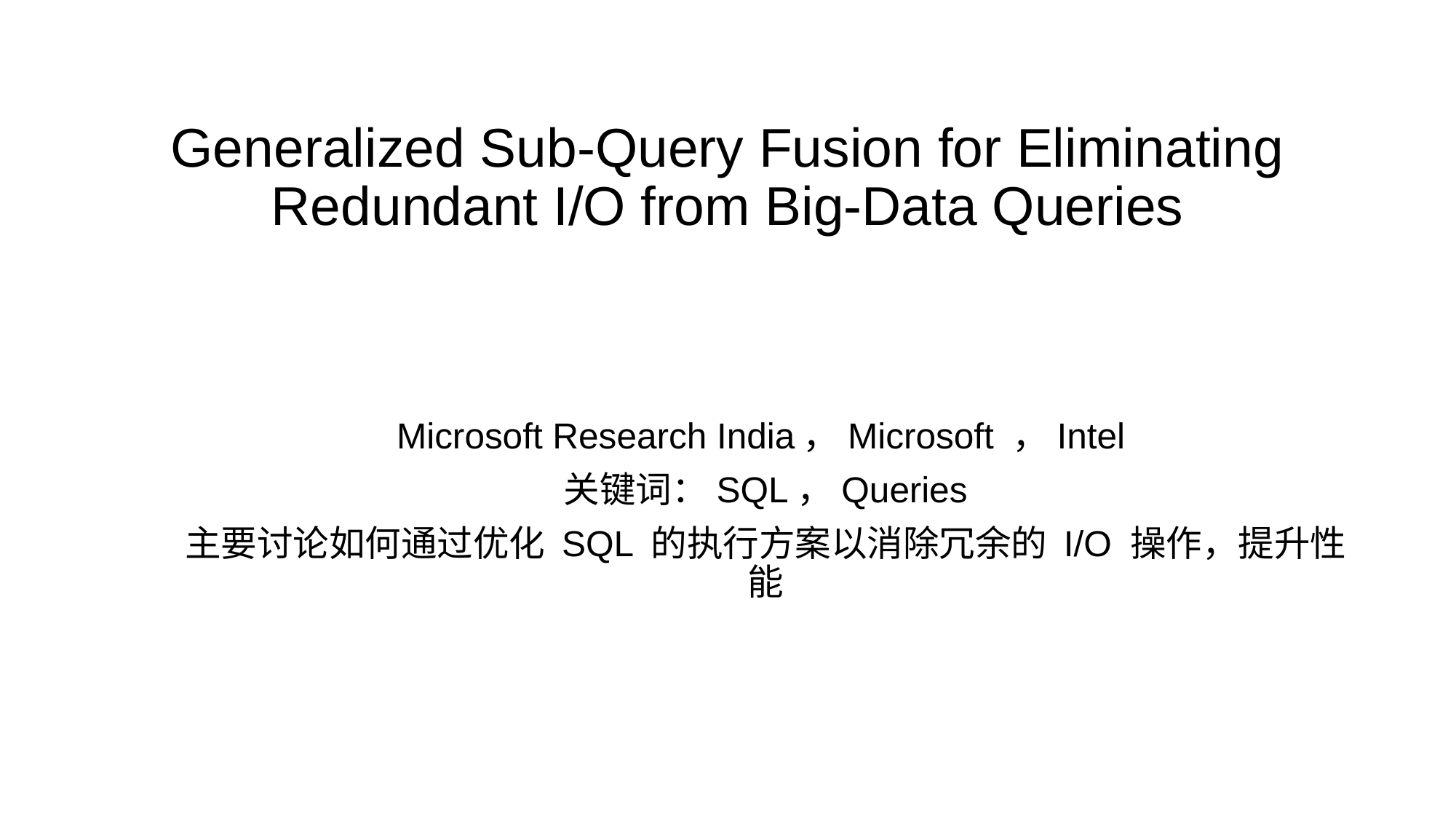

# Generalized Sub-Query Fusion for Eliminating Redundant I/O from Big-Data Queries
Microsoft Research India，Microsoft ，Intel
关键词：SQL，Queries
主要讨论如何通过优化 SQL 的执行方案以消除冗余的 I/O 操作，提升性能